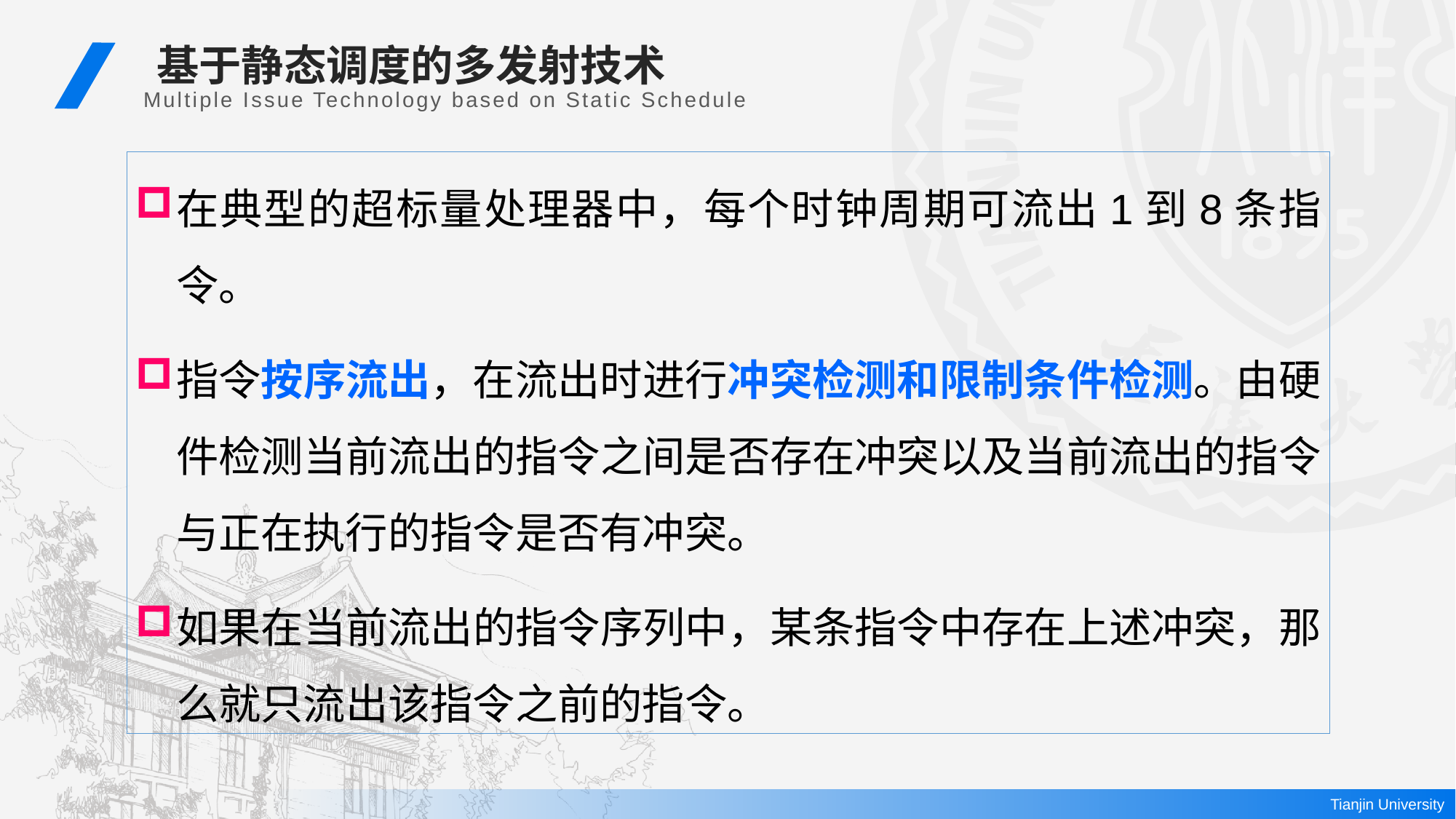

基于静态调度的多发射技术
Multiple Issue Technology based on Static Schedule
在典型的超标量处理器中，每个时钟周期可流出1到8条指令。
指令按序流出，在流出时进行冲突检测和限制条件检测。由硬件检测当前流出的指令之间是否存在冲突以及当前流出的指令与正在执行的指令是否有冲突。
如果在当前流出的指令序列中，某条指令中存在上述冲突，那么就只流出该指令之前的指令。